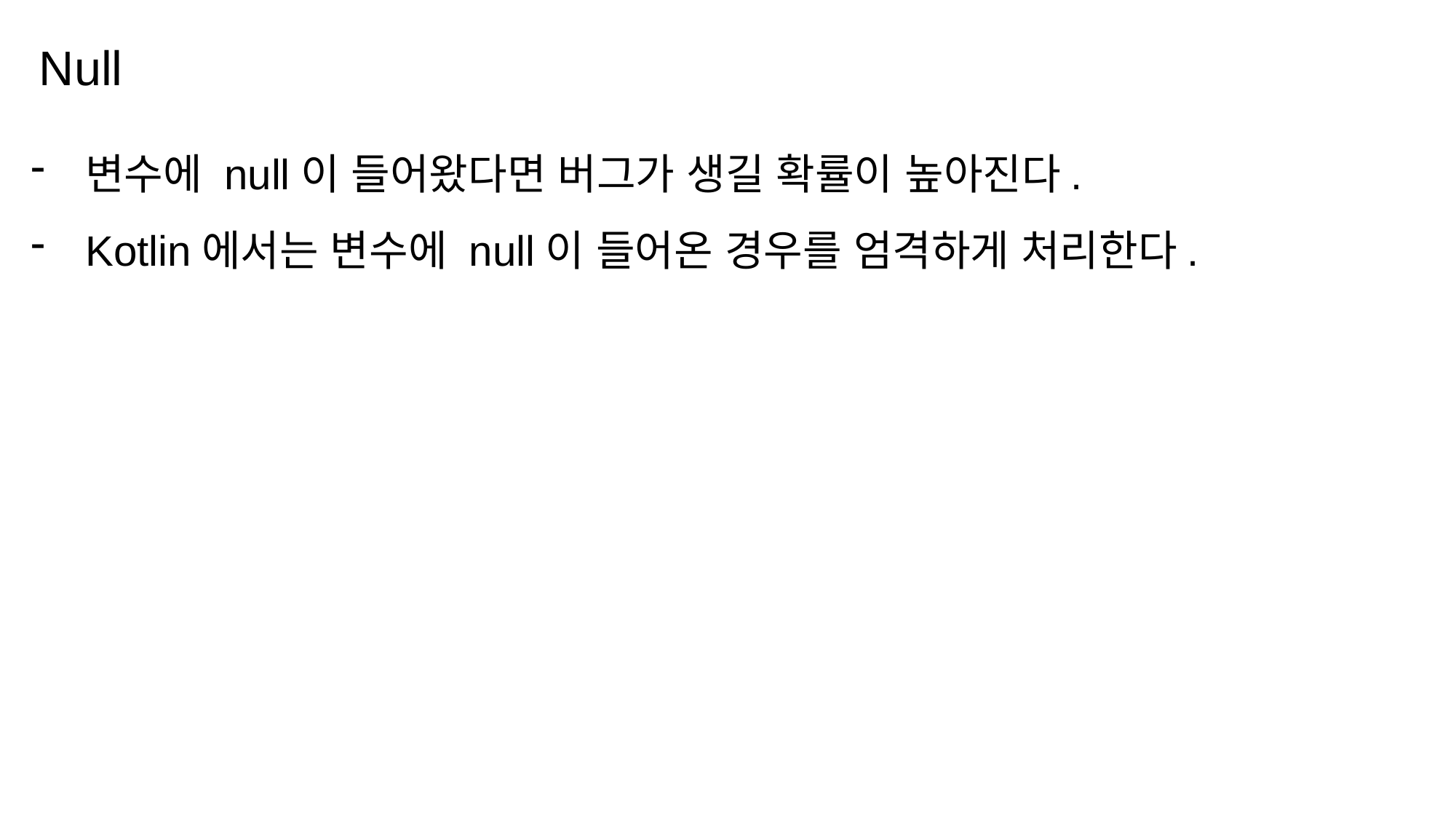

Null
나눔스퀘어OTF ExtraBold
변수에 null이 들어왔다면 버그가 생길 확률이 높아진다.
Kotlin에서는 변수에 null이 들어온 경우를 엄격하게 처리한다.
나눔스퀘어OTF Bold
나눔스퀘어OTF
나눔스퀘어 Light
나눔스퀘어 Light
나눔스퀘어OTF